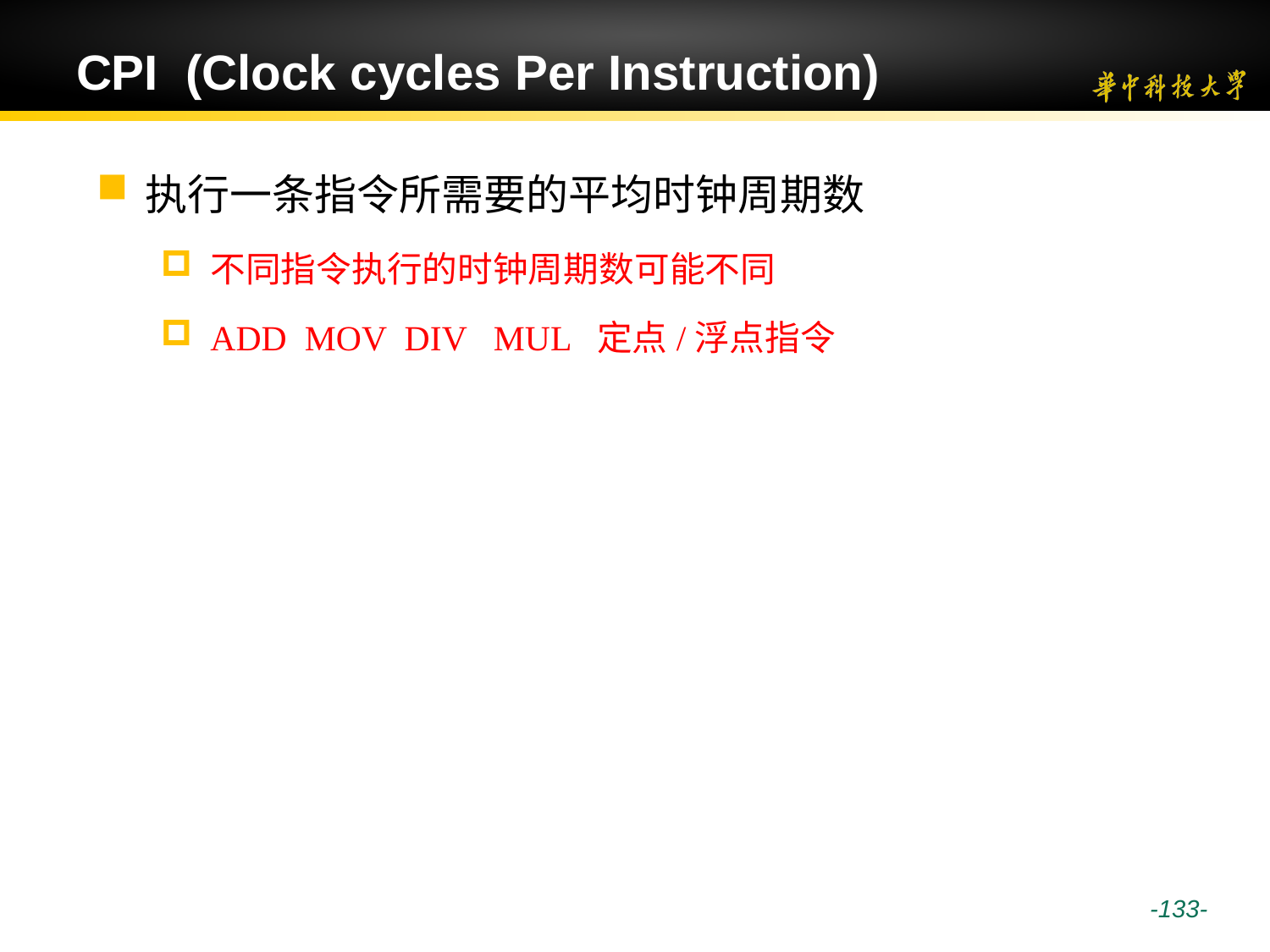

# CPI  (Clock cycles Per Instruction)
执行一条指令所需要的平均时钟周期数
不同指令执行的时钟周期数可能不同
ADD  MOV  DIV   MUL  定点/浮点指令

 -133-